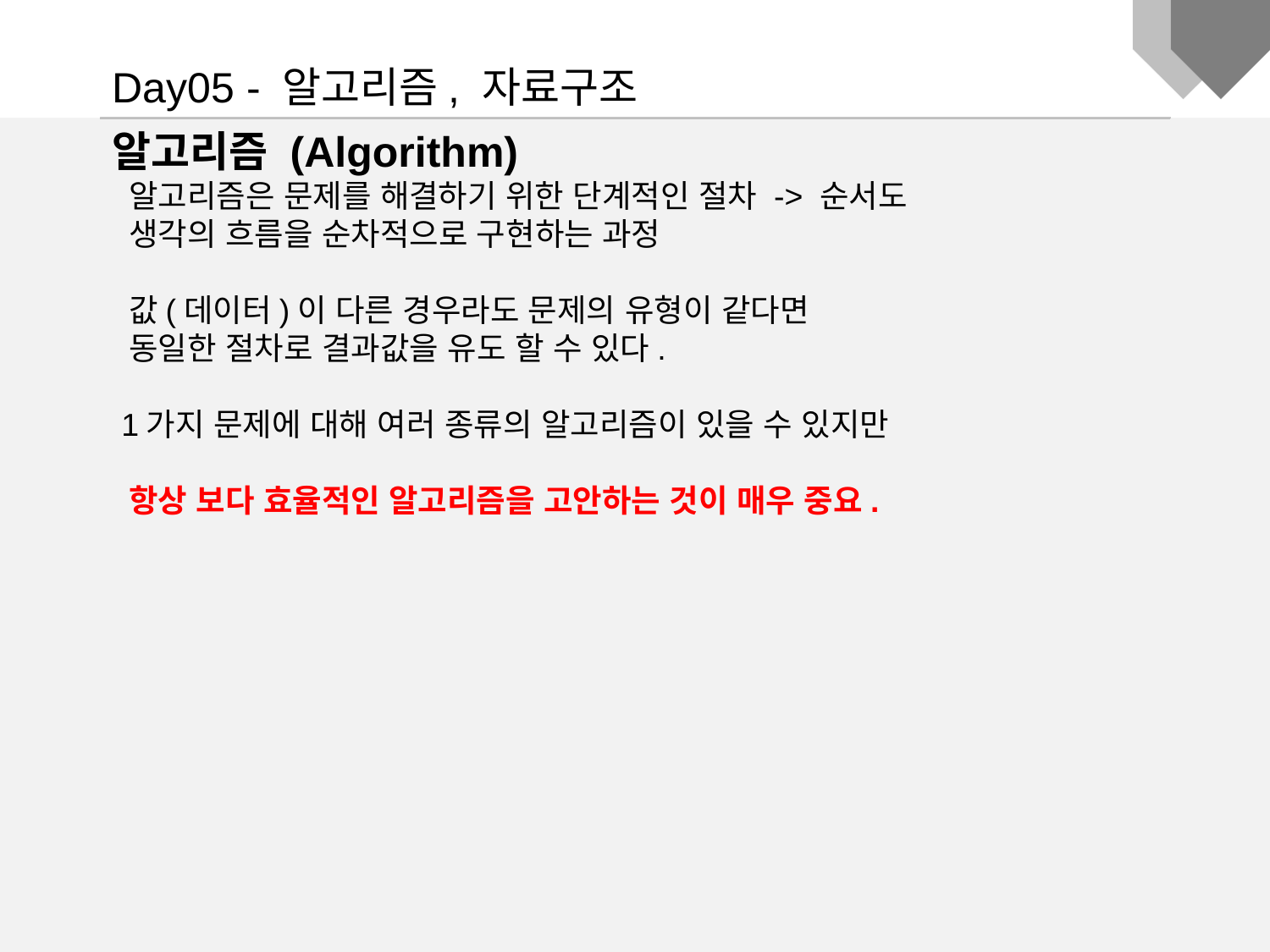

Day05 - 알고리즘, 자료구조
알고리즘 (Algorithm)
 알고리즘은 문제를 해결하기 위한 단계적인 절차 -> 순서도
 생각의 흐름을 순차적으로 구현하는 과정

 값(데이터)이 다른 경우라도 문제의 유형이 같다면
 동일한 절차로 결과값을 유도 할 수 있다.

 1가지 문제에 대해 여러 종류의 알고리즘이 있을 수 있지만

 항상 보다 효율적인 알고리즘을 고안하는 것이 매우 중요.